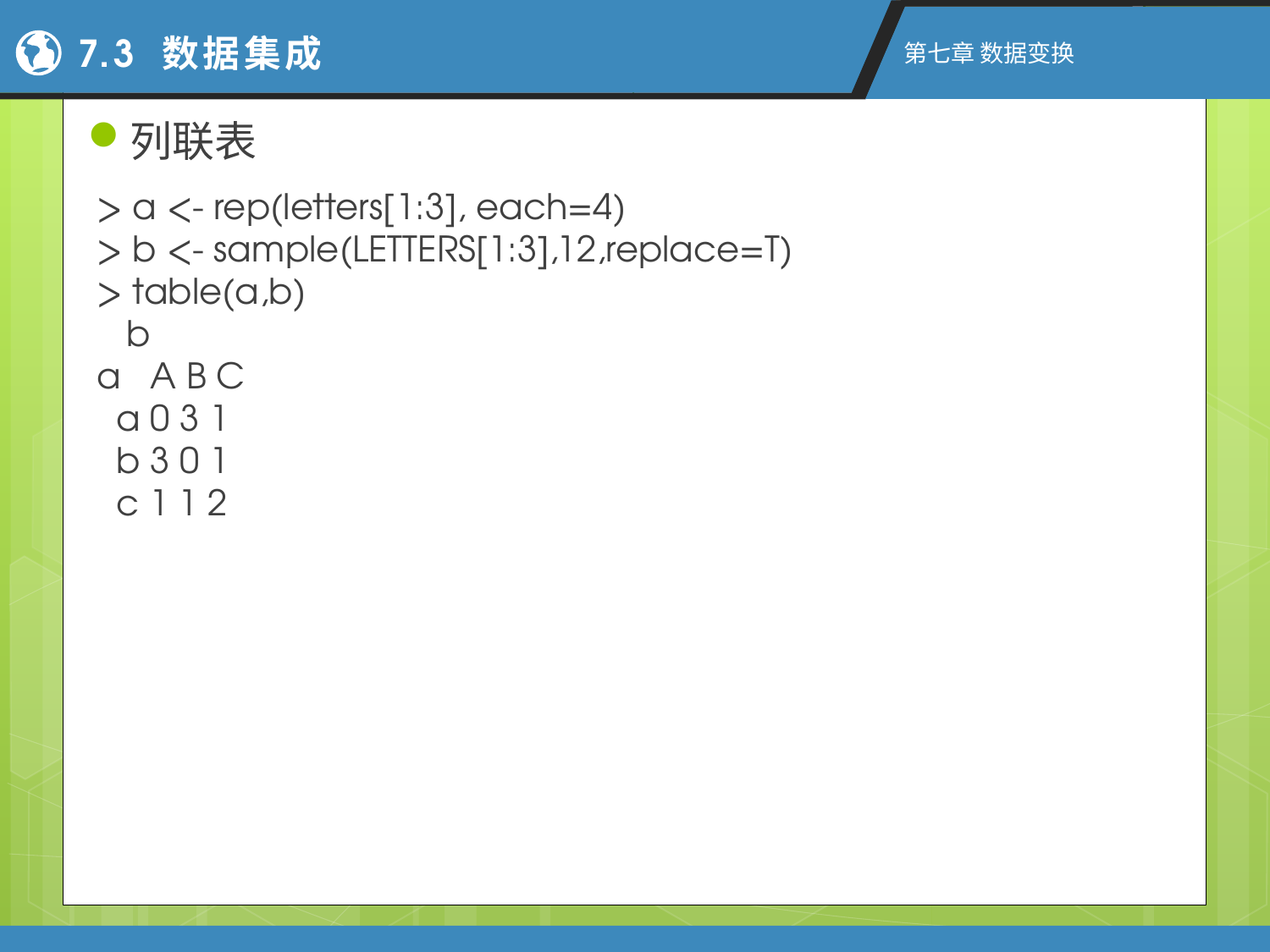

7.3 数据集成

第七章 数据变换
列联表
> a <- rep(letters[1:3], each=4)
> b <- sample(LETTERS[1:3],12,replace=T)
> table(a,b)
   b
a   A B C
  a 0 3 1
  b 3 0 1
  c 1 1 2